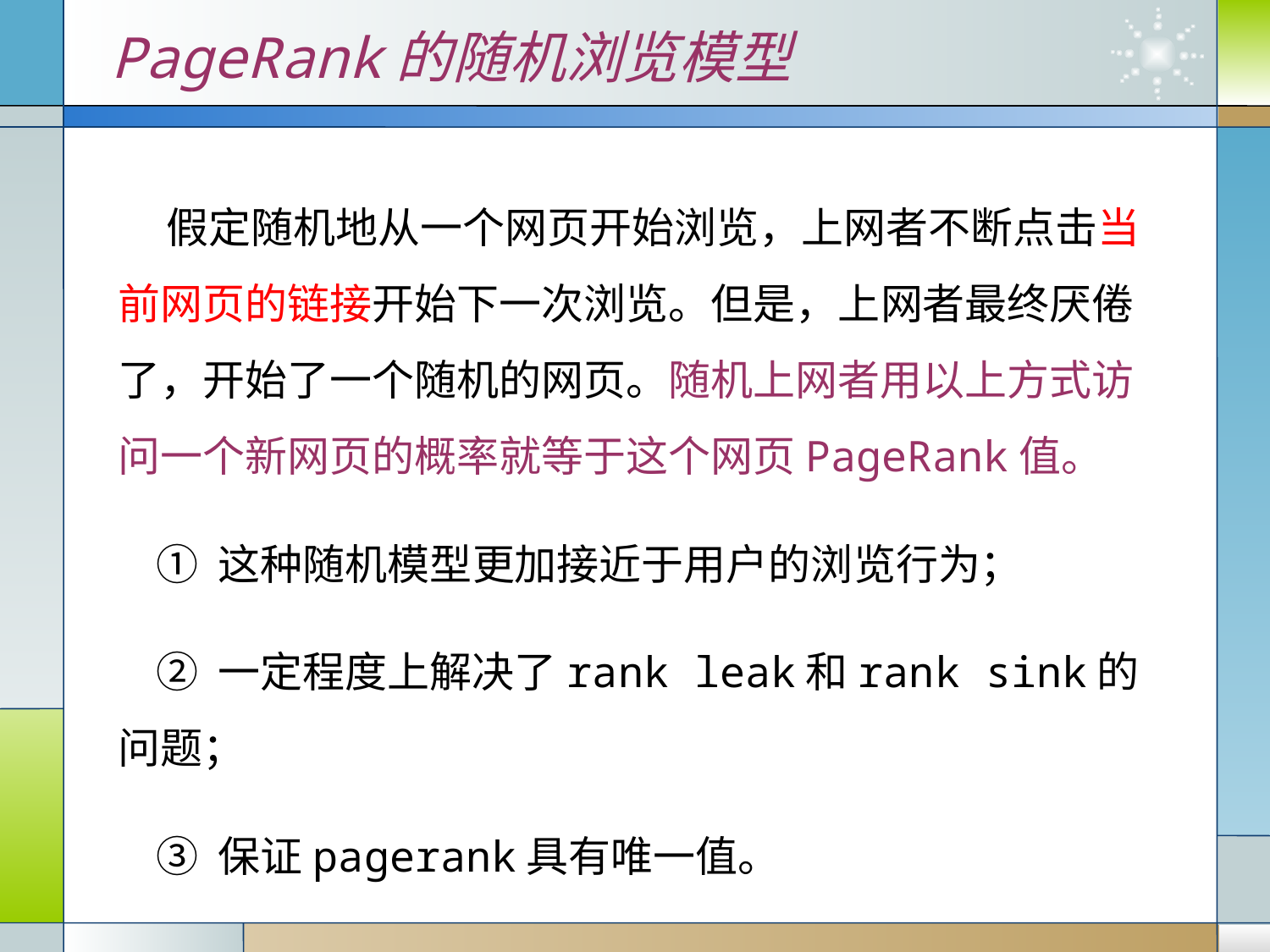

PageRank的随机浏览模型
    假定随机地从一个网页开始浏览，上网者不断点击当前网页的链接开始下一次浏览。但是，上网者最终厌倦了，开始了一个随机的网页。随机上网者用以上方式访问一个新网页的概率就等于这个网页PageRank值。
    ① 这种随机模型更加接近于用户的浏览行为；
    ② 一定程度上解决了rank leak和rank sink的问题；
    ③ 保证pagerank具有唯一值。